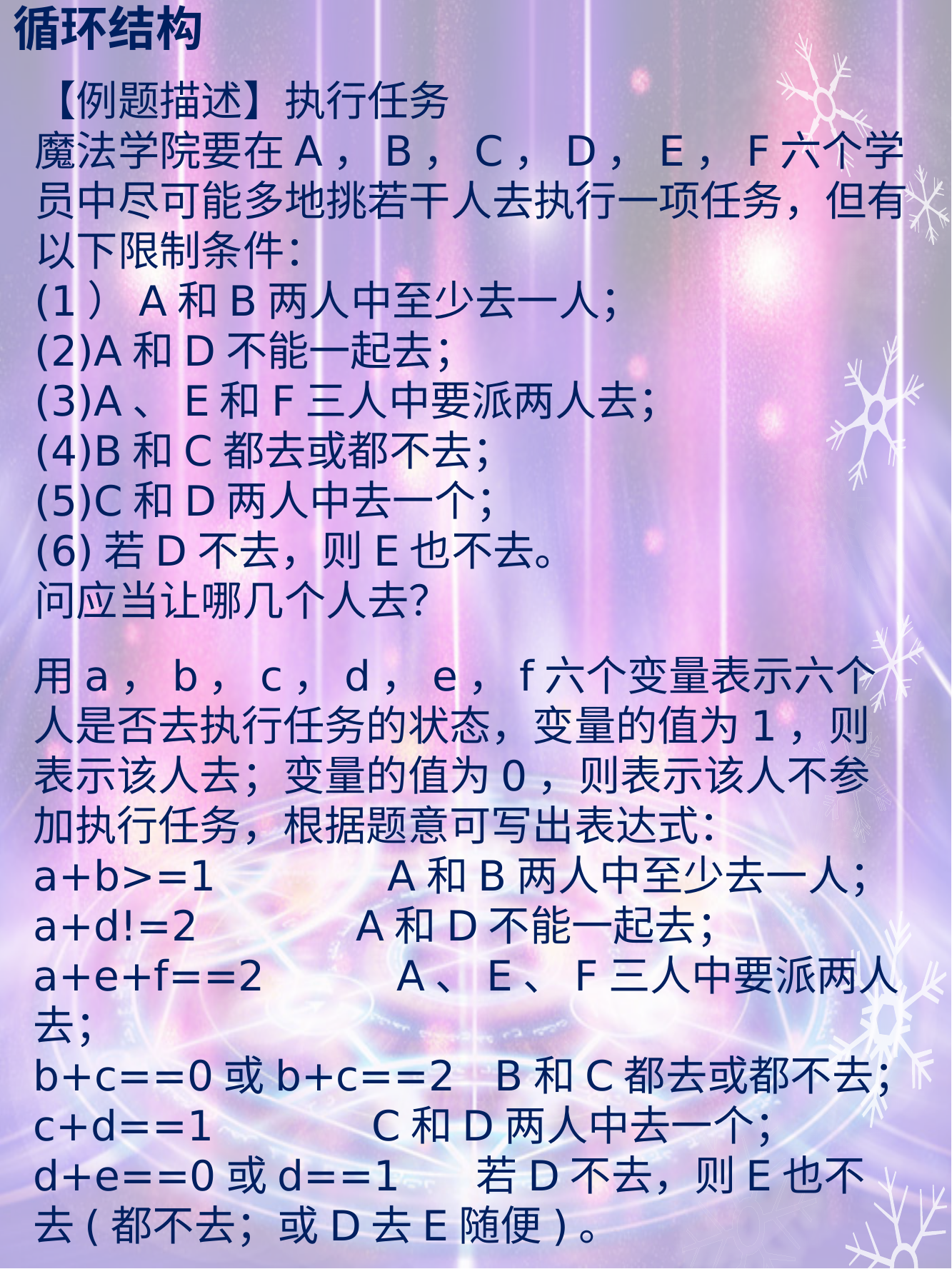

# 循环结构
【例题描述】执行任务
魔法学院要在A，B，C，D，E，F六个学员中尽可能多地挑若干人去执行一项任务，但有以下限制条件：
(1）A和B两人中至少去一人；
(2)A和D不能一起去；
(3)A、E和F三人中要派两人去；
(4)B和C都去或都不去；
(5)C和D两人中去一个；
(6)若D不去，则E也不去。
问应当让哪几个人去？

用a，b，c，d，e，f六个变量表示六个人是否去执行任务的状态，变量的值为1，则表示该人去；变量的值为0，则表示该人不参加执行任务，根据题意可写出表达式：
a+b>=1             A和B两人中至少去一人；
a+d!=2            A和D不能一起去；
a+e+f==2          A、E、F三人中要派两人去；
b+c==0或b+c==2   B和C都去或都不去；
c+d==1            C和D两人中去一个；
d+e==0或d==1     若D不去，则E也不去(都不去；或D去E随便)。